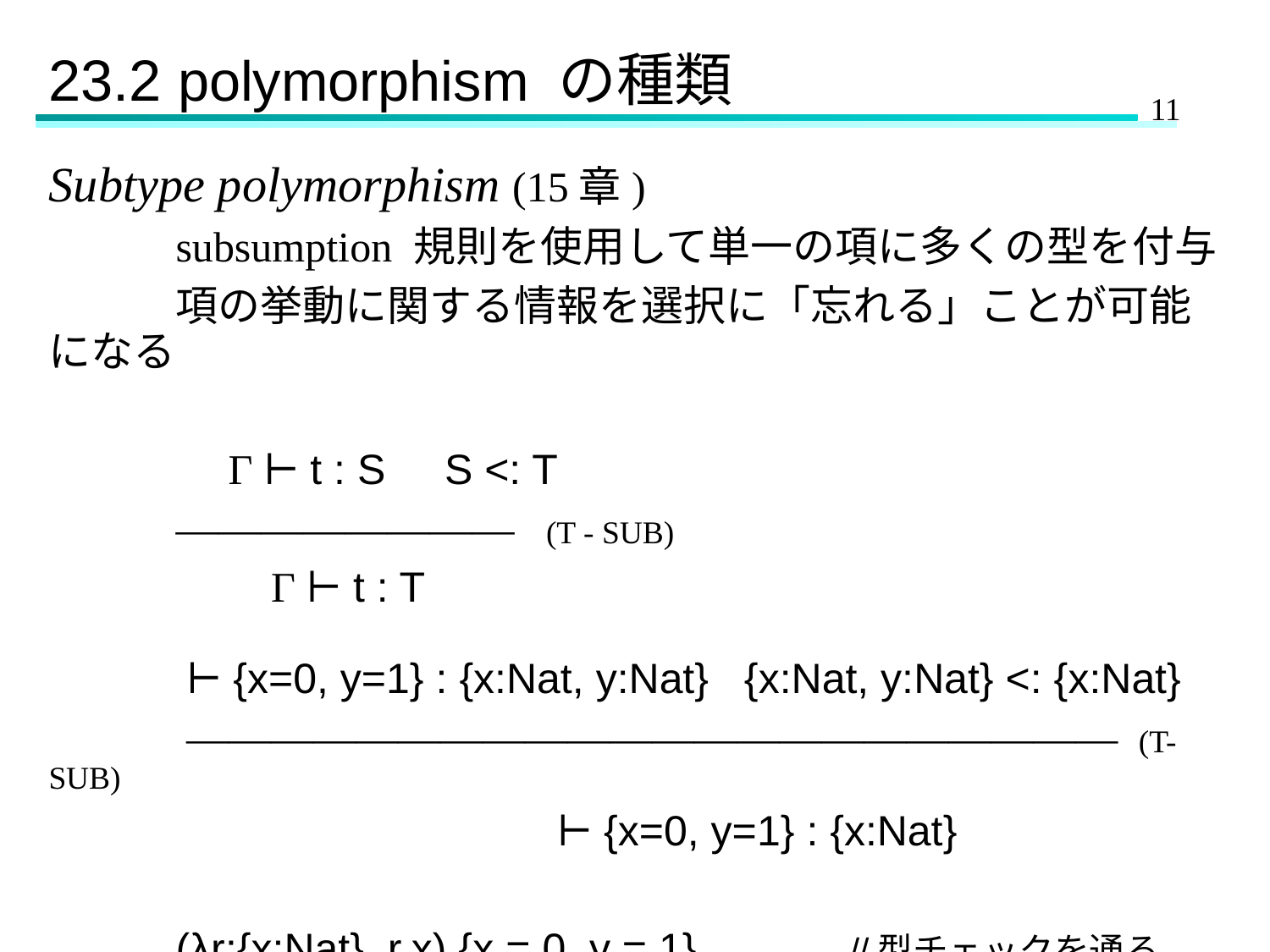

# 23.2 polymorphism の種類
Subtype polymorphism (15章)
	subsumption 規則を使用して単一の項に多くの型を付与
	項の挙動に関する情報を選択に「忘れる」ことが可能になる

	　Γ ⊢ t : S     S <: T
	————————   (T - SUB)
	         Γ ⊢ t : T

	 ⊢ {x=0, y=1} : {x:Nat, y:Nat}   {x:Nat, y:Nat} <: {x:Nat}
	 ——————————————————————  (T-SUB)
				⊢ {x=0, y=1} : {x:Nat}

	(λr:{x:Nat}. r.x) {x = 0, y = 1}    　　//型チェックを通る